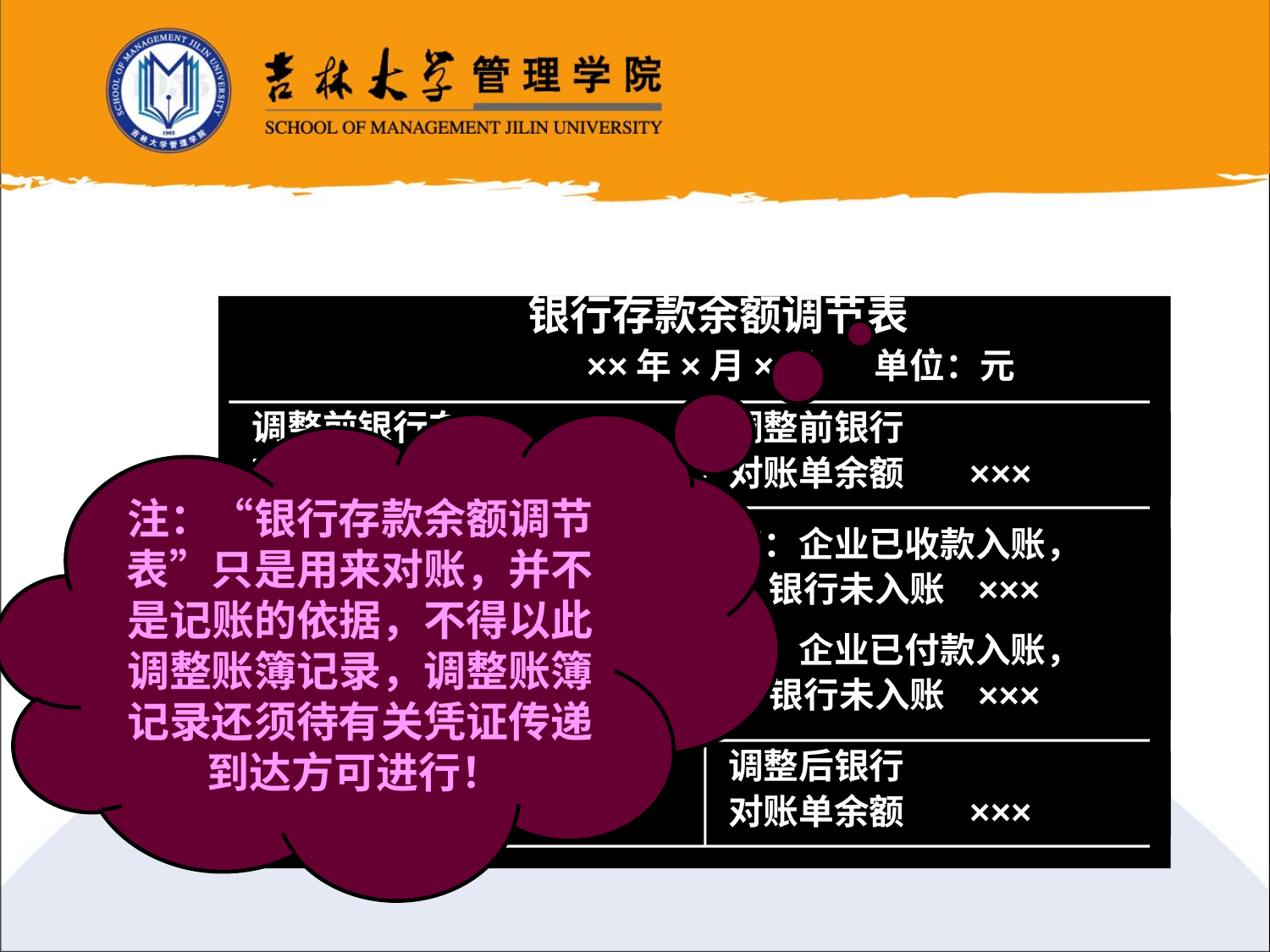

银行存款余额调节表
                  ××年×月×日       单位：元

注：“银行存款余额调节表”只是用来对账，并不是记账的依据，不得以此调整账簿记录，调整账簿记录还须待有关凭证传递到达方可进行！
调整前银行存
款日记账余额      ×××
调整前银行
对账单余额       ×××

加：银行已收款入账，
    企业未入账   ×××
加：企业已收款入账，
    银行未入账   ×××
减：银行已付款入账，
    企业未入账   ×××
减：企业已付款入账，
    银行未入账   ×××

调整后银行存
款日记账余额      ×××
调整后银行
对账单余额       ×××

155